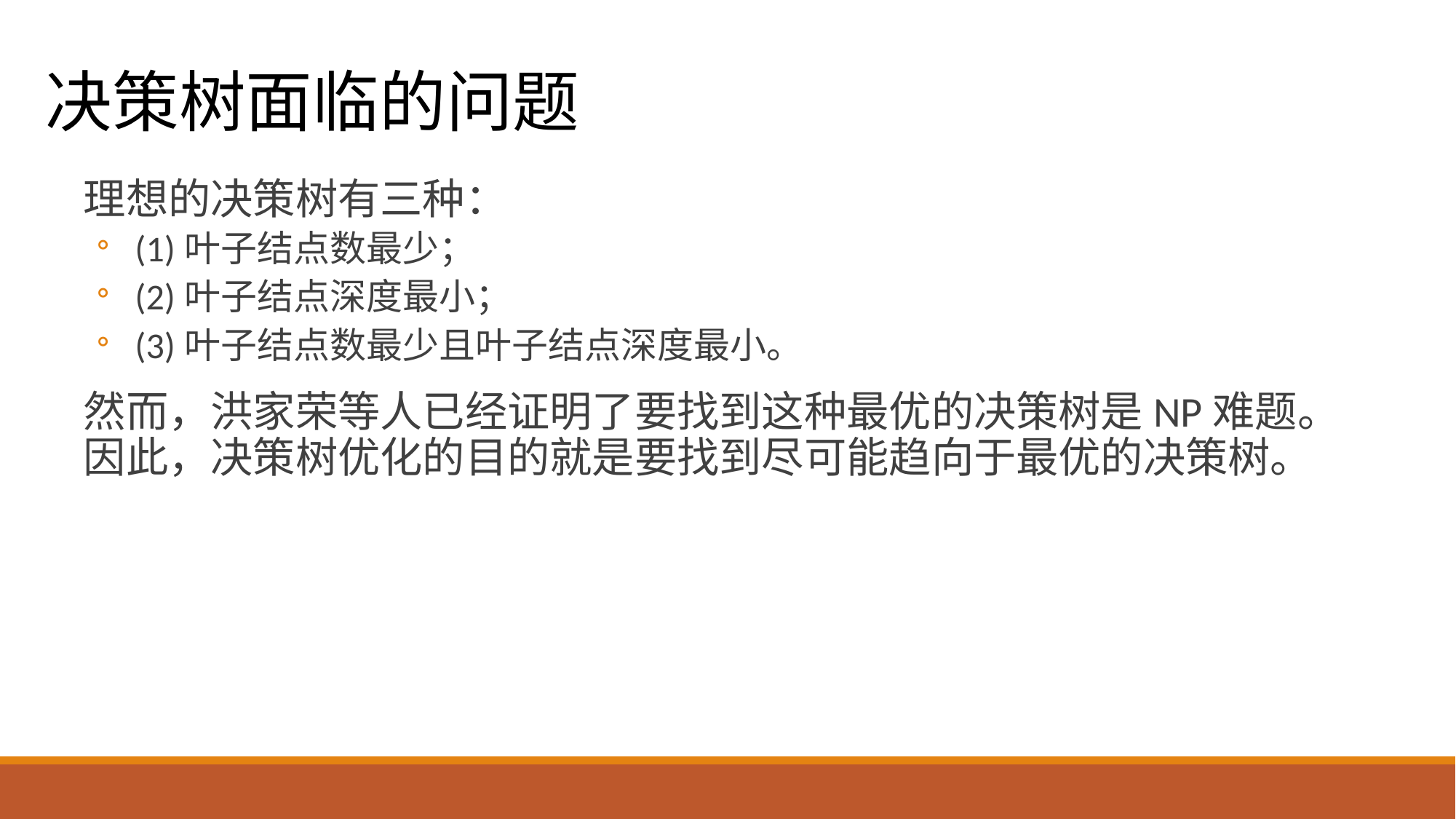

决策树面临的问题

理想的决策树有三种：
  (1)叶子结点数最少；
  (2)叶子结点深度最小；
  (3)叶子结点数最少且叶子结点深度最小。
然而，洪家荣等人已经证明了要找到这种最优的决策树是NP难题。因此，决策树优化的目的就是要找到尽可能趋向于最优的决策树。